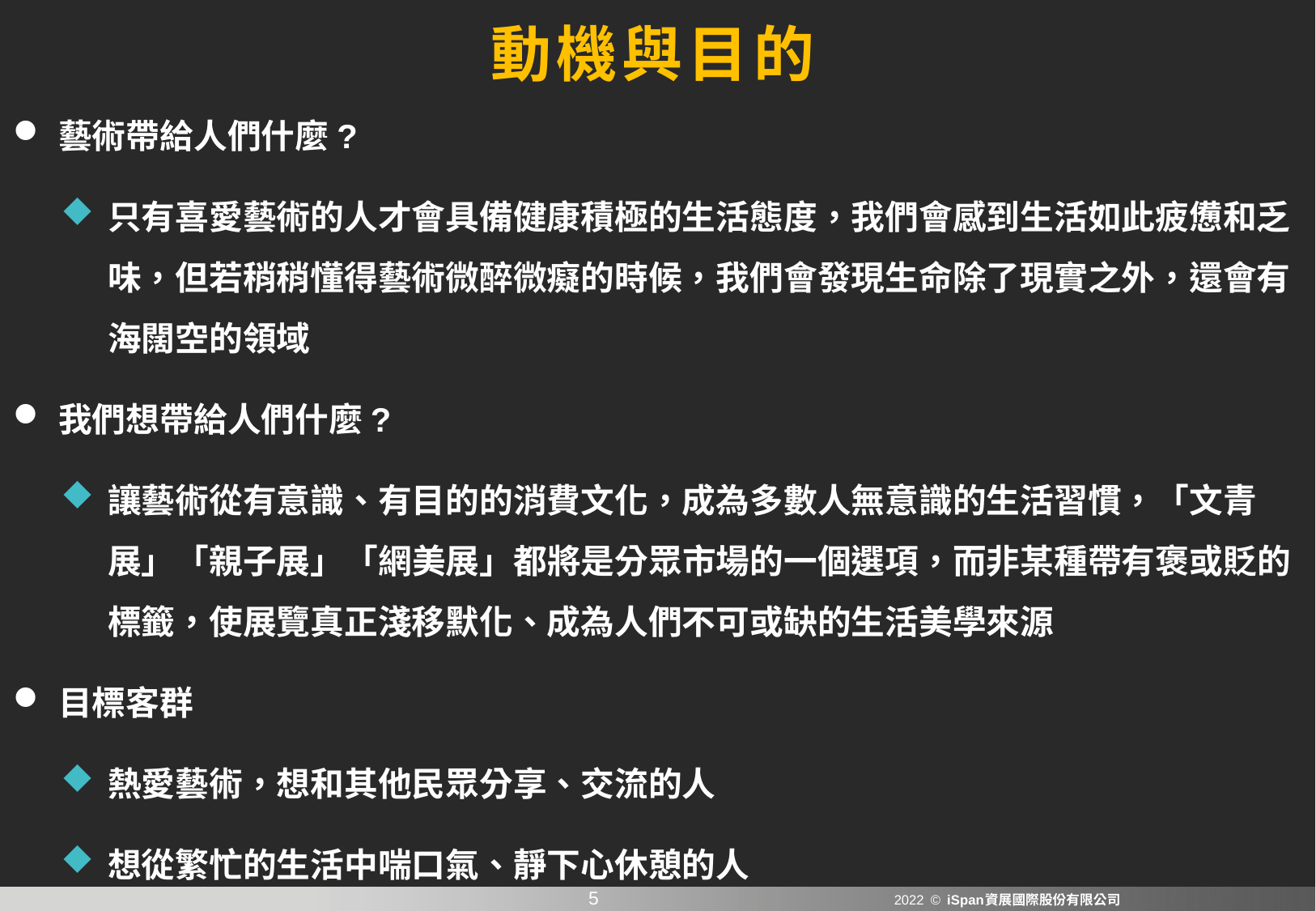

動機與目的
藝術帶給人們什麼?
只有喜愛藝術的人才會具備健康積極的生活態度，我們會感到生活如此疲憊和乏味，但若稍稍懂得藝術微醉微癡的時候，我們會發現生命除了現實之外，還會有海闊空的領域
我們想帶給人們什麼?
讓藝術從有意識、有目的的消費文化，成為多數人無意識的生活習慣，「文青展」「親子展」「網美展」都將是分眾市場的一個選項，而非某種帶有褒或貶的標籤，使展覽真正淺移默化、成為人們不可或缺的生活美學來源
目標客群
熱愛藝術，想和其他民眾分享、交流的人
想從繁忙的生活中喘口氣、靜下心休憩的人